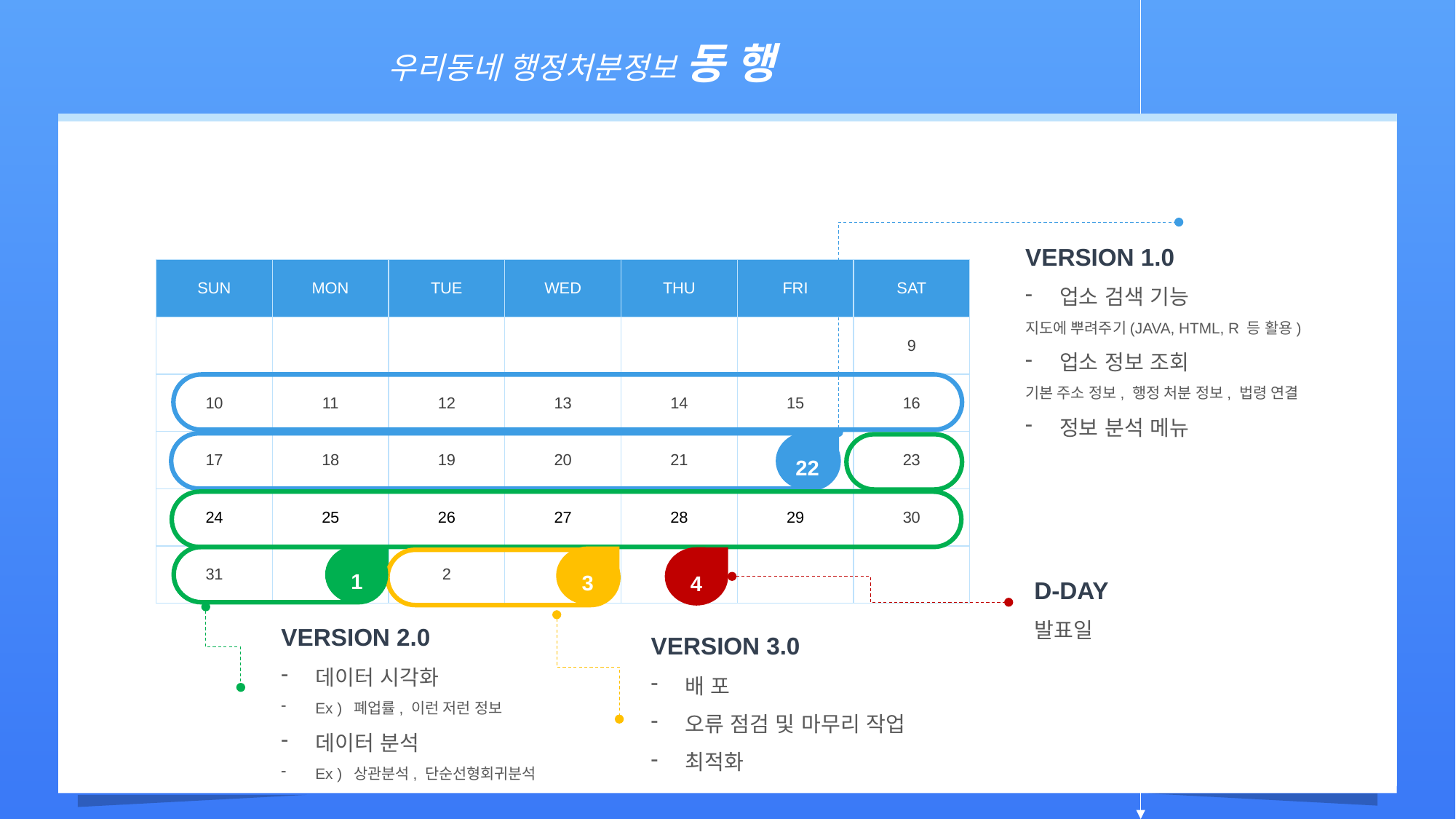

우리동네 행정처분정보 동 행

VERSION 1.0
업소 검색 기능
지도에 뿌려주기(JAVA, HTML, R 등 활용)
업소 정보 조회
기본 주소 정보, 행정 처분 정보, 법령 연결
정보 분석 메뉴
| SUN | MON | TUE | WED | THU | FRI | SAT |
| --- | --- | --- | --- | --- | --- | --- |
|  |  |  |  |  |  | 9 |
| 10 | 11 | 12 | 13 | 14 | 15 | 16 |
| 17 | 18 | 19 | 20 | 21 | 22 | 23 |
| 24 | 25 | 26 | 27 | 28 | 29 | 30 |
| 31 | 1 | 2 | 3 | 4 |  |  |

22

1

3
4

D-DAY
발표일
VERSION 2.0
데이터 시각화
Ex )  폐업률, 이런 저런 정보
데이터 분석
Ex )  상관분석, 단순선형회귀분석
VERSION 3.0
배 포
오류 점검 및 마무리 작업
최적화